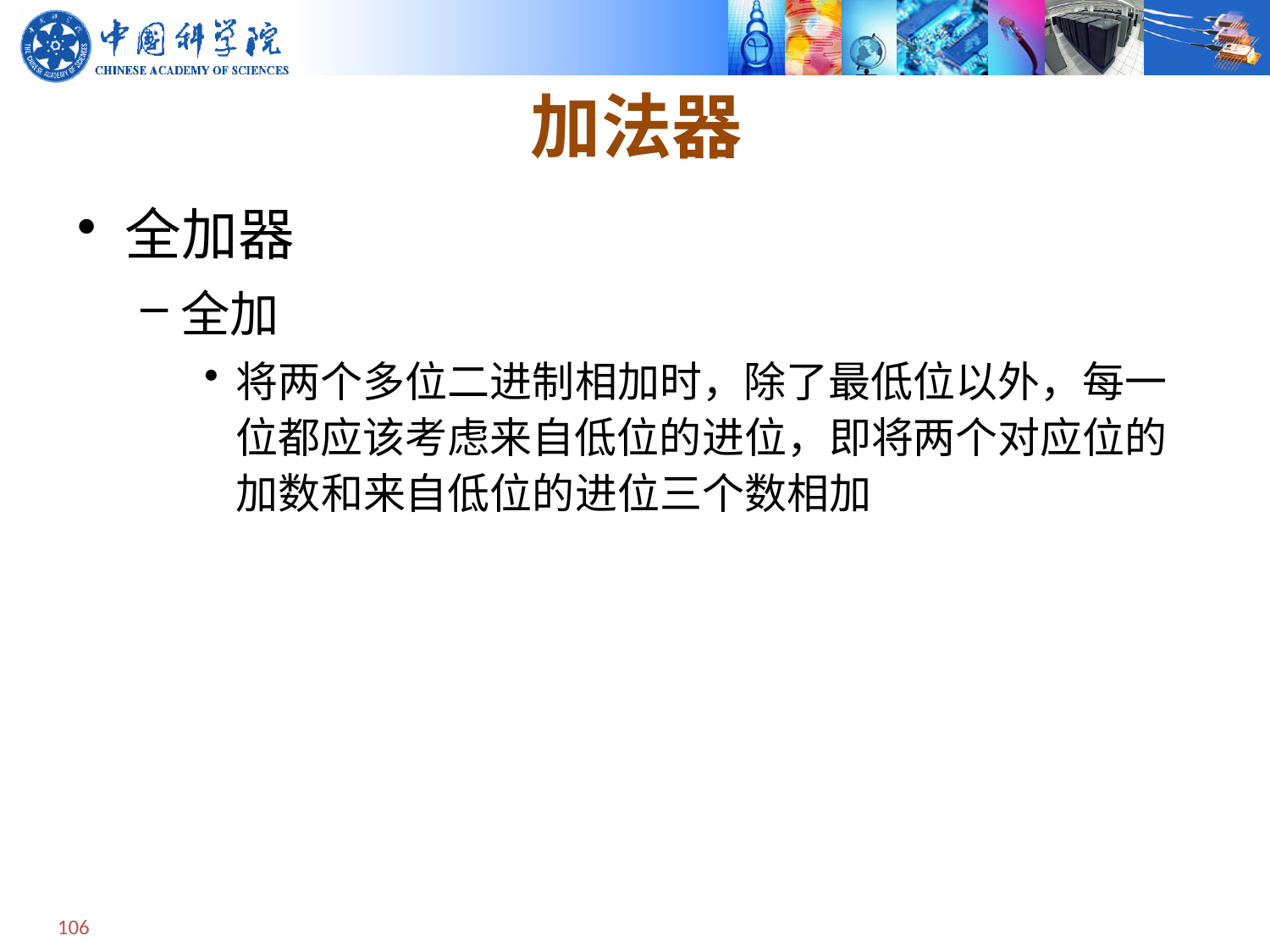

# 加法器
全加器
全加
将两个多位二进制相加时，除了最低位以外，每一位都应该考虑来自低位的进位，即将两个对应位的加数和来自低位的进位三个数相加